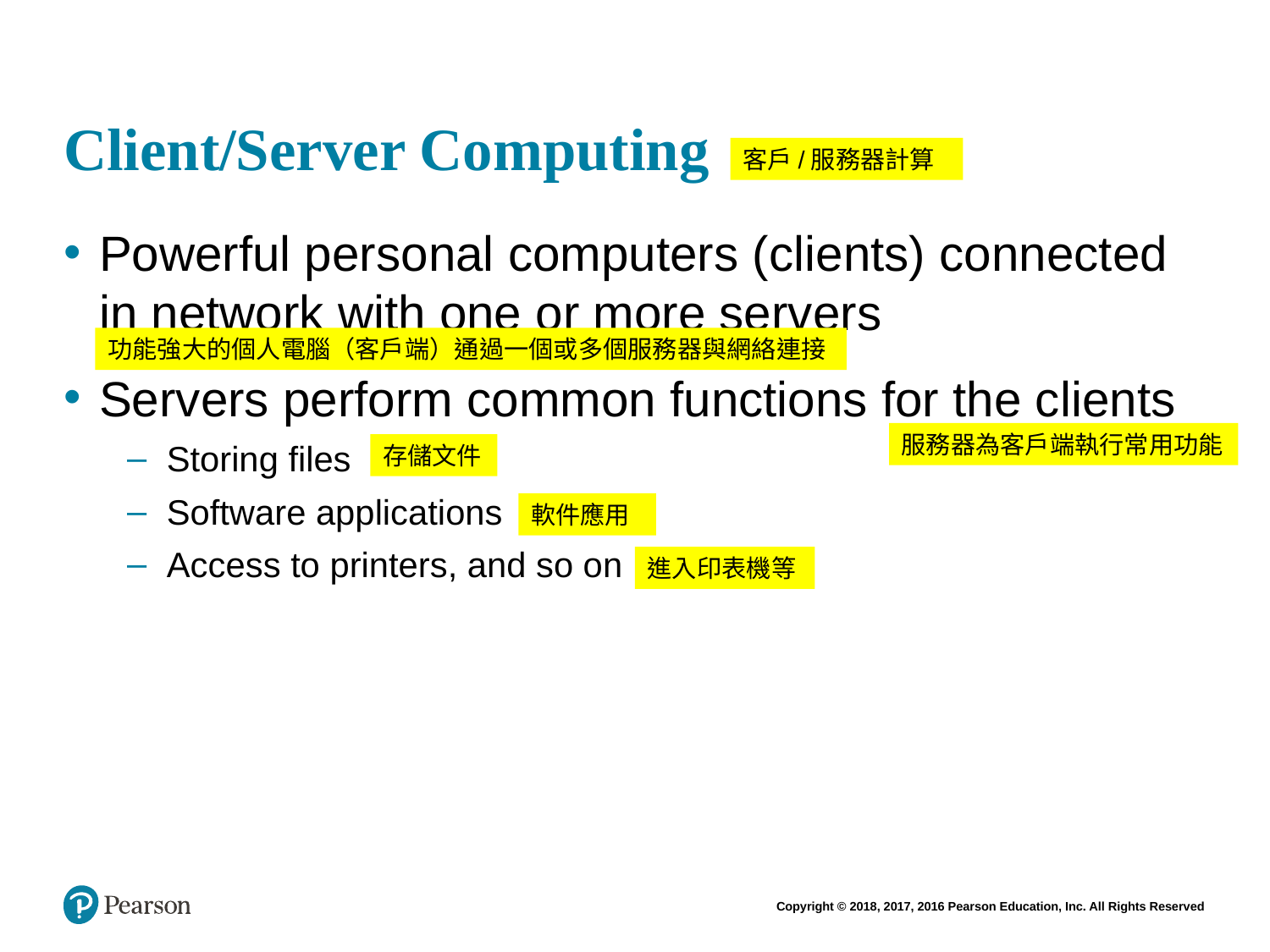

# Client/Server Computing
客戶/服務器計算
Powerful personal computers (clients) connected in network with one or more servers
Servers perform common functions for the clients
Storing files
Software applications
Access to printers, and so on
功能強大的個人電腦（客戶端）通過一個或多個服務器與網絡連接
服務器為客戶端執行常用功能
存儲文件
軟件應用
進入印表機等